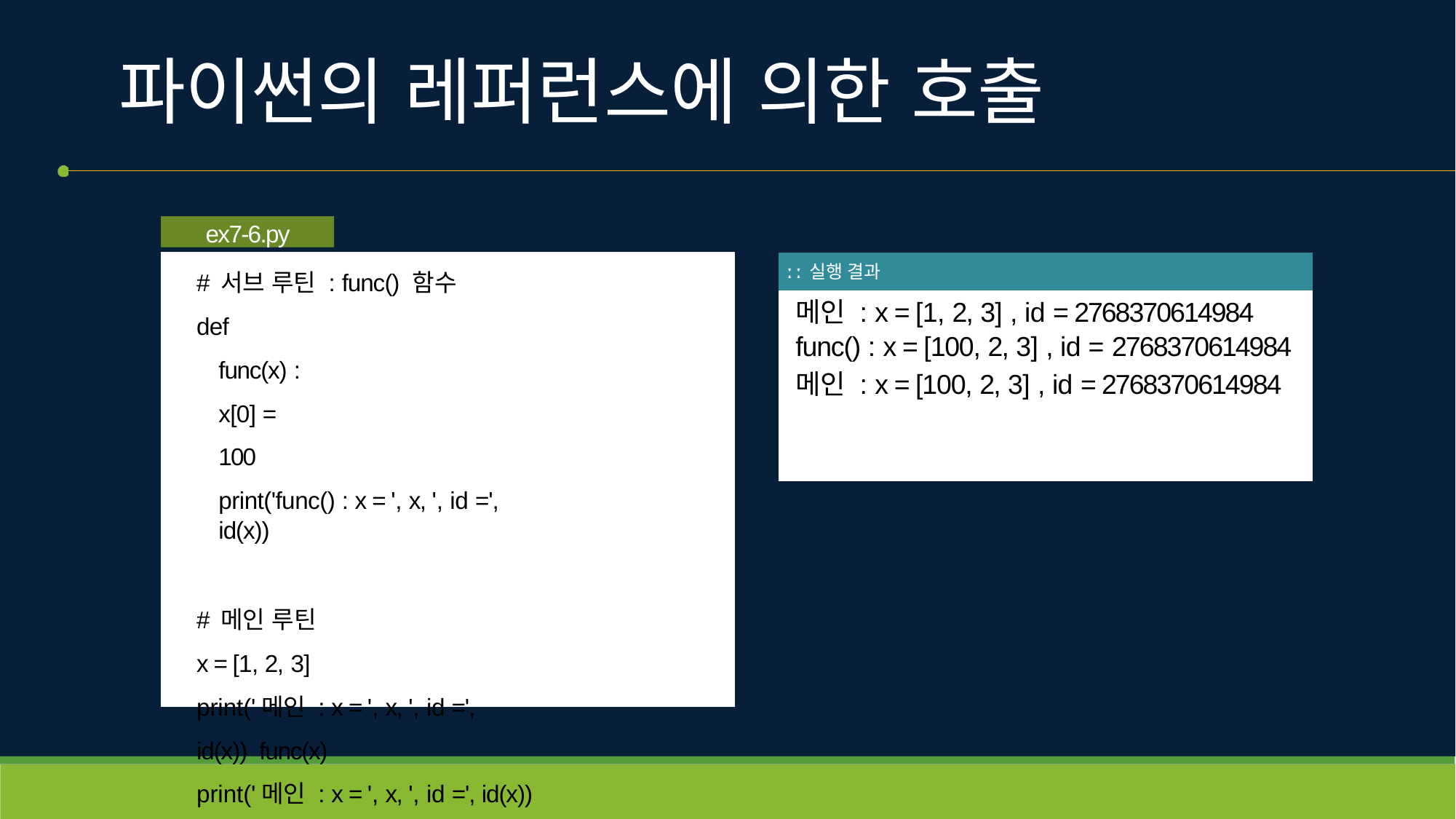

# 파이썬의 레퍼런스에 의한 호출

ex7-6.py
# 서브 루틴 : func() 함수
def func(x) :  x[0] = 100
print('func() : x = ', x, ', id =', id(x))

# 메인 루틴
x = [1, 2, 3]
print('메인 : x = ', x, ', id =', id(x))  func(x)
print('메인 : x = ', x, ', id =', id(x))

| ː ː 실행 결과 |
| --- |
| 메인 : x = [1, 2, 3] , id = 2768370614984 func() : x = [100, 2, 3] , id = 2768370614984 메인 : x = [100, 2, 3] , id = 2768370614984 |